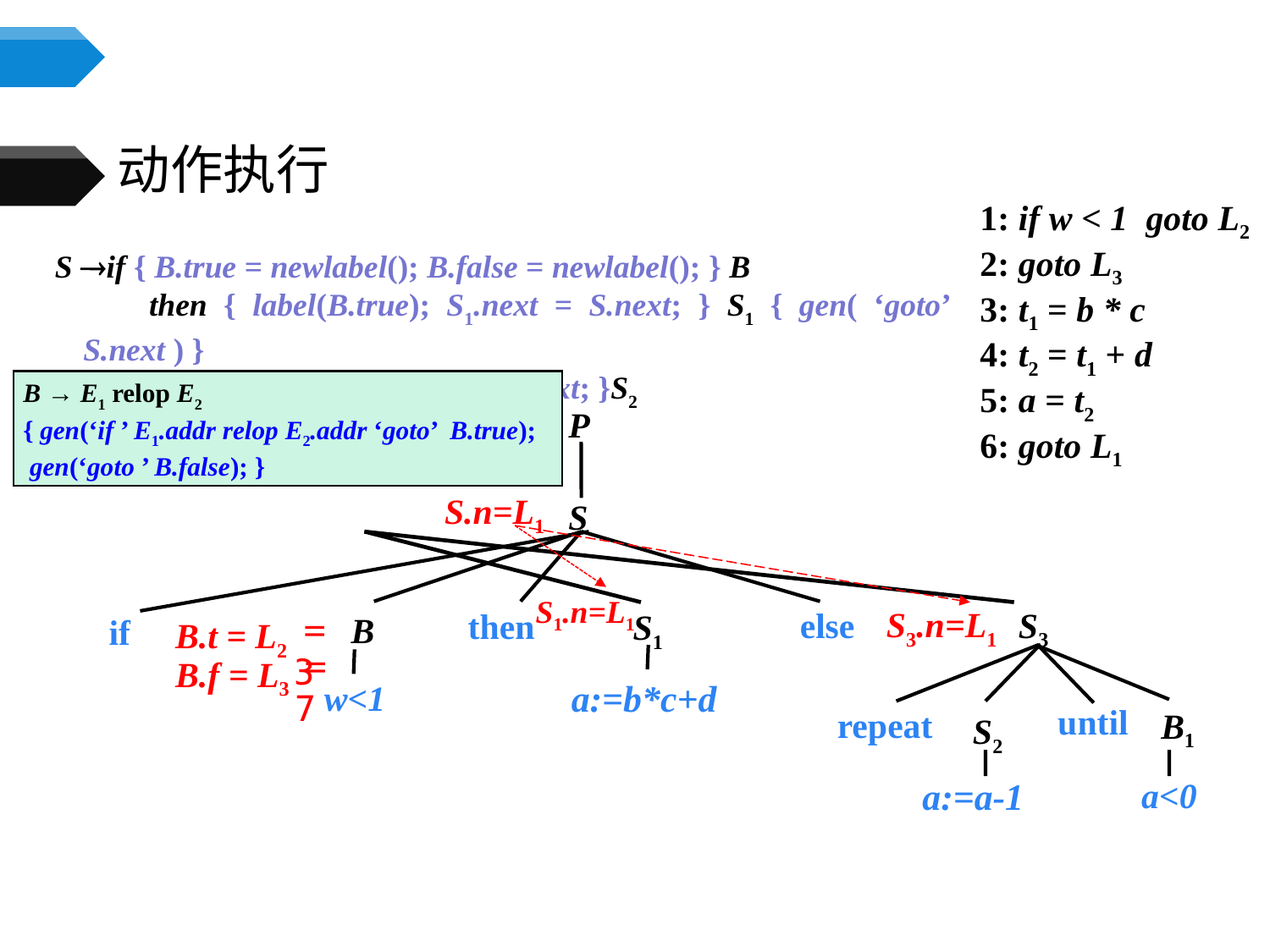

# 动作执行
 1: if w < 1  goto L2
 2: goto L3
 3: t1 = b * c
 4: t2 = t1 + d
 5: a = t2
 6: goto L1
S →if { B.true = newlabel(); B.false = newlabel(); } B
	    then { label(B.true); S1.next = S.next; } S1 { gen( ‘goto’  S.next ) }
	  else { label(B.false); S2.next = S.next; }S2
B → E1 relop E2
{ gen(‘if ’ E1.addr relop E2.addr ‘goto’  B.true);
 gen(‘goto ’ B.false); }
P

S

else
then
S3
if
S1
B

w<1
until
repeat
B1
S2

a<0
S.n=L1
S1.n=L1
 = 3
S3.n=L1
B.t = L2
B.f = L3
 = 7
a:=b*c+d
a:=a-1